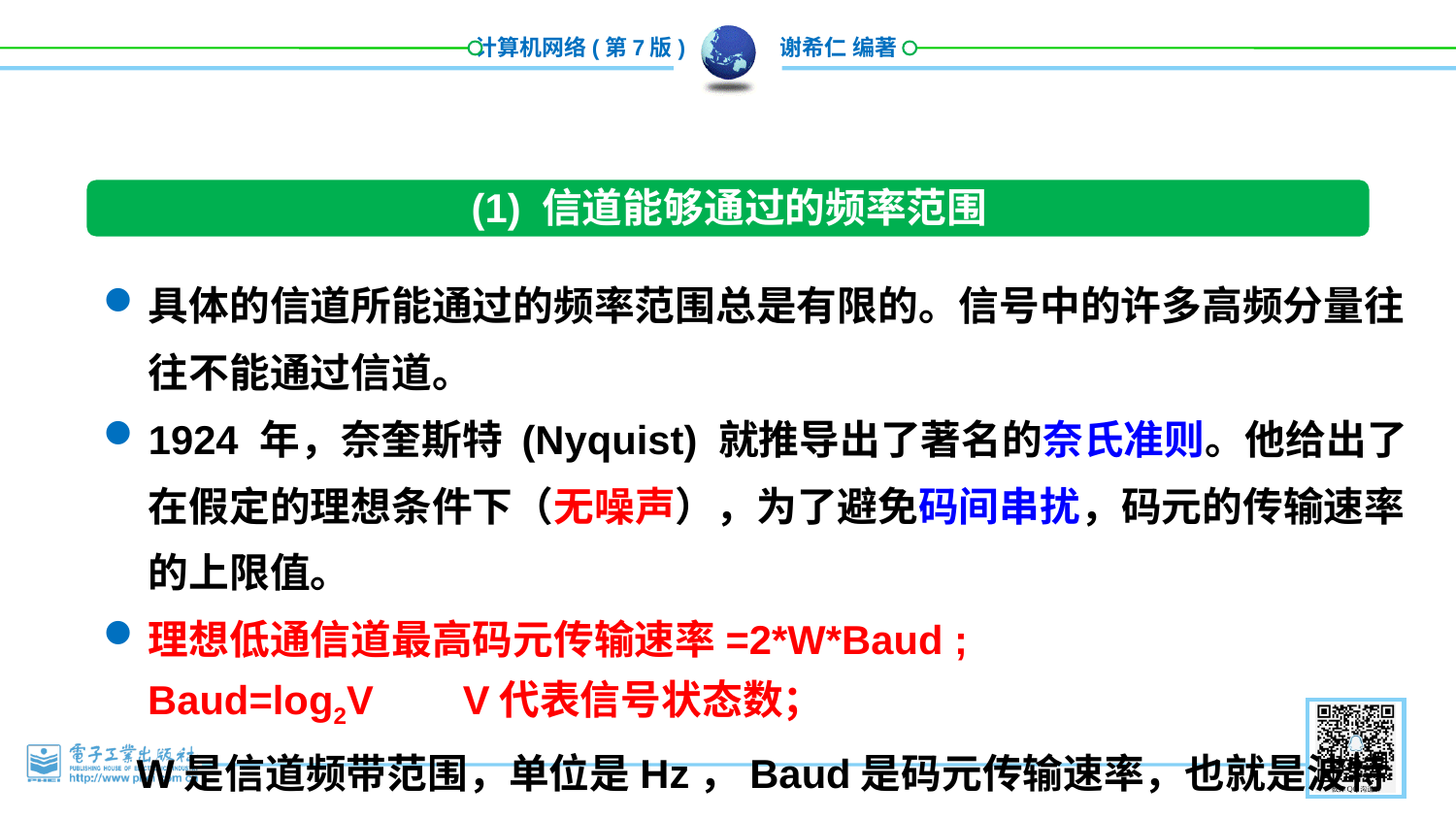

(1) 信道能够通过的频率范围

具体的信道所能通过的频率范围总是有限的。信号中的许多高频分量往往不能通过信道。
1924 年，奈奎斯特 (Nyquist) 就推导出了著名的奈氏准则。他给出了在假定的理想条件下（无噪声），为了避免码间串扰，码元的传输速率的上限值。
理想低通信道最高码元传输速率=2*W*Baud ;
    Baud=log2V        V代表信号状态数；
   W是信道频带范围，单位是Hz，Baud是码元传输速率，也就是波特率;